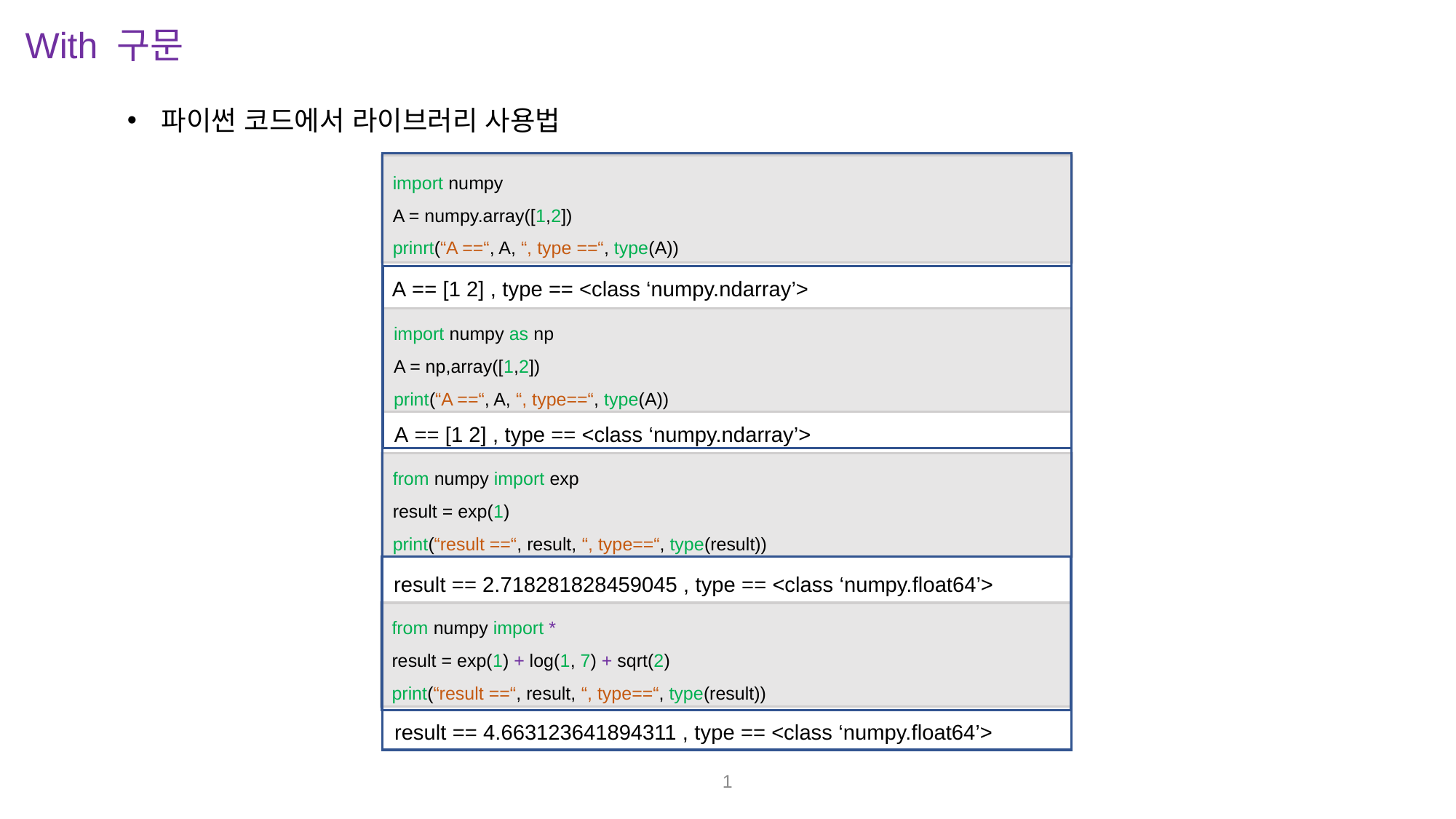

With 구문
파이썬 코드에서 라이브러리 사용법

import numpy
A = numpy.array([1,2])
prinrt(“A ==“, A, “, type ==“, type(A))

A == [1 2] , type == <class ‘numpy.ndarray’>
import numpy as np
A = np,array([1,2])
print(“A ==“, A, “, type==“, type(A))
A == [1 2] , type == <class ‘numpy.ndarray’>
from numpy import exp
result = exp(1)
print(“result ==“, result, “, type==“, type(result))

result == 2.718281828459045 , type == <class ‘numpy.float64’>
from numpy import *
result = exp(1) + log(1, 7) + sqrt(2)
print(“result ==“, result, “, type==“, type(result))
result == 4.663123641894311 , type == <class ‘numpy.float64’>
1